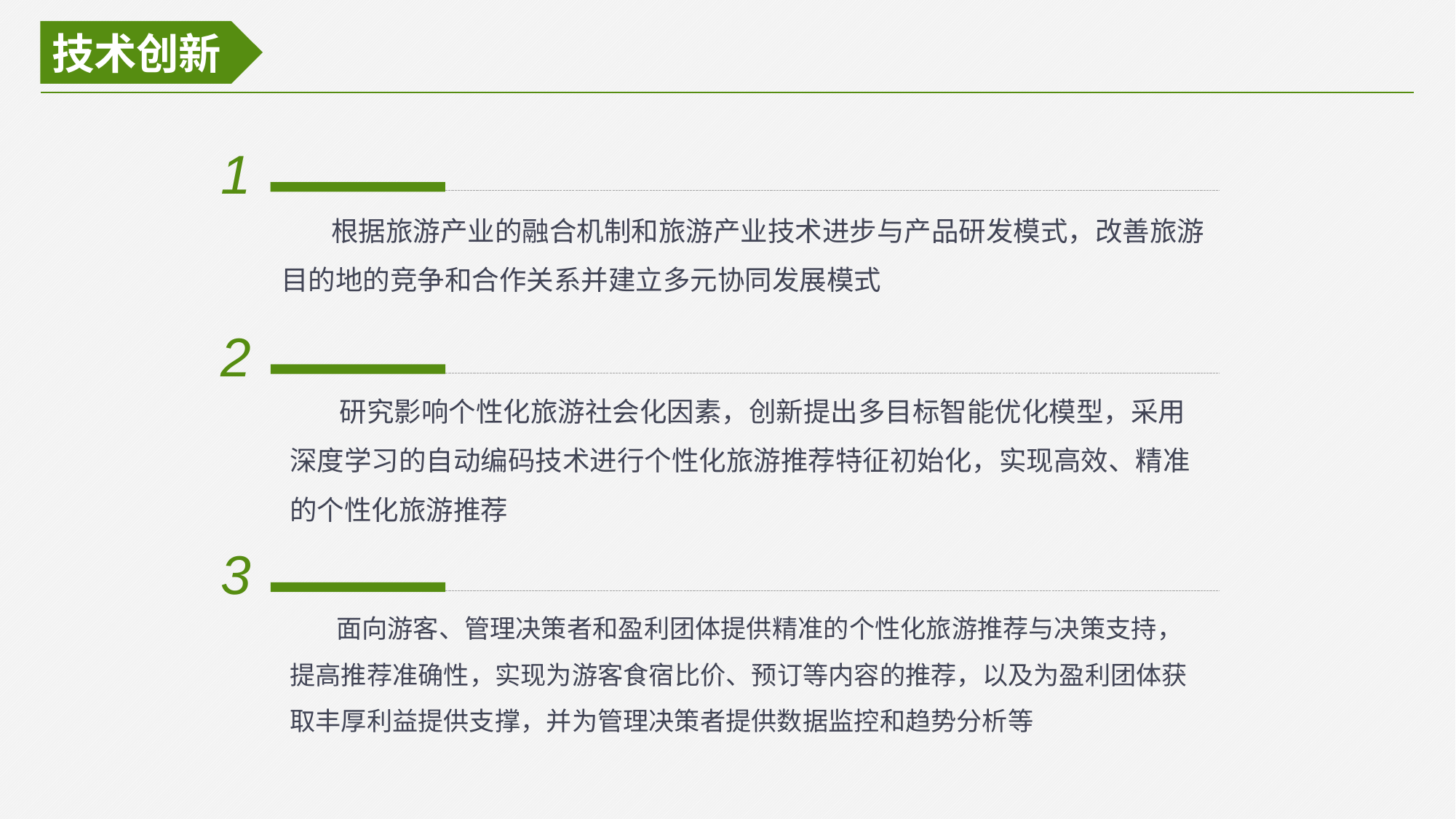

技术创新
1

       根据旅游产业的融合机制和旅游产业技术进步与产品研发模式，改善旅游目的地的竞争和合作关系并建立多元协同发展模式
2

       研究影响个性化旅游社会化因素，创新提出多目标智能优化模型，采用深度学习的自动编码技术进行个性化旅游推荐特征初始化，实现高效、精准的个性化旅游推荐
3

       面向游客、管理决策者和盈利团体提供精准的个性化旅游推荐与决策支持，提高推荐准确性，实现为游客食宿比价、预订等内容的推荐，以及为盈利团体获取丰厚利益提供支撑，并为管理决策者提供数据监控和趋势分析等